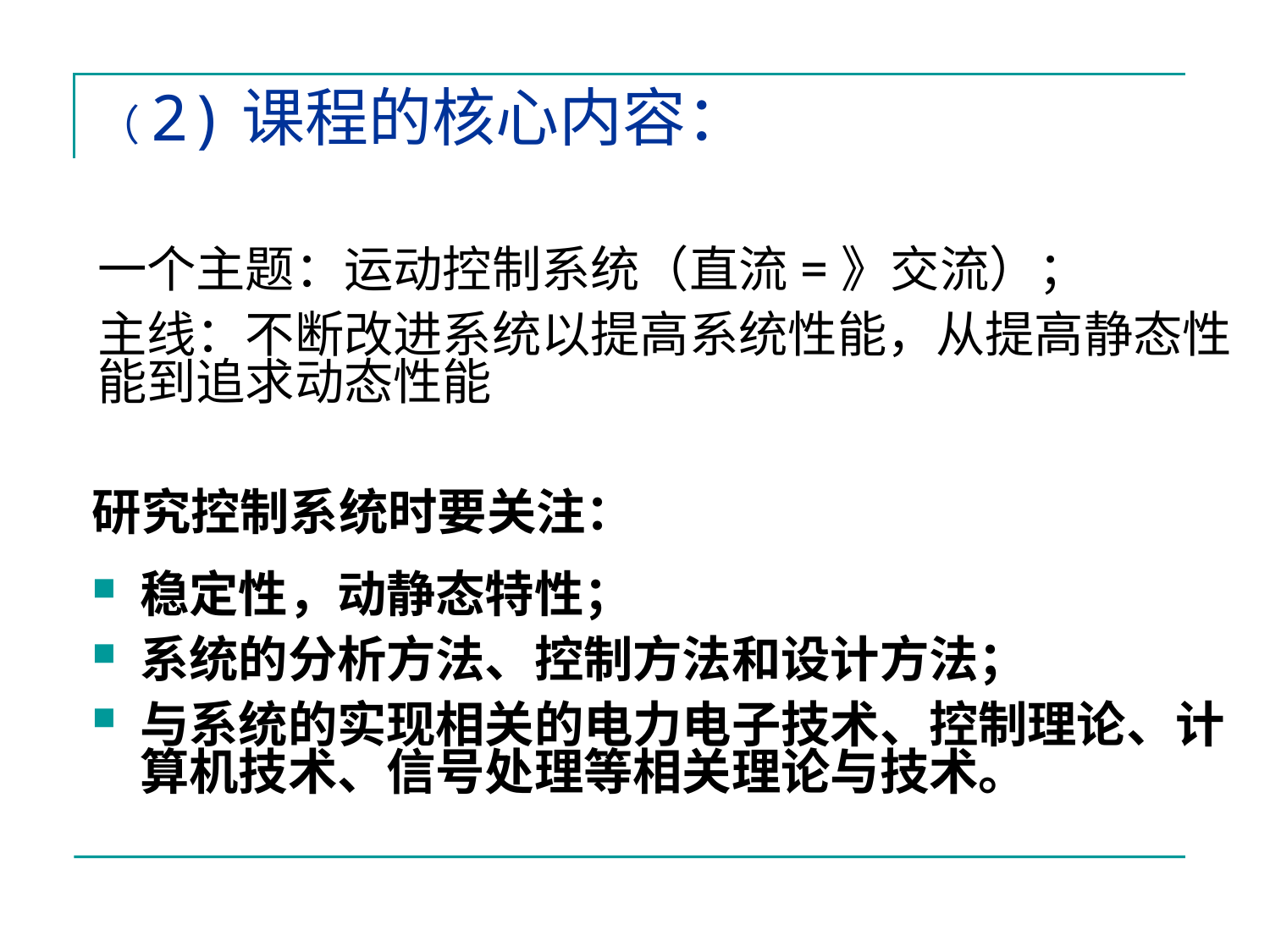

（2)课程的核心内容：

一个主题：运动控制系统（直流=》交流）；
主线：不断改进系统以提高系统性能，从提高静态性能到追求动态性能

研究控制系统时要关注：
稳定性，动静态特性；
系统的分析方法、控制方法和设计方法；
与系统的实现相关的电力电子技术、控制理论、计算机技术、信号处理等相关理论与技术。